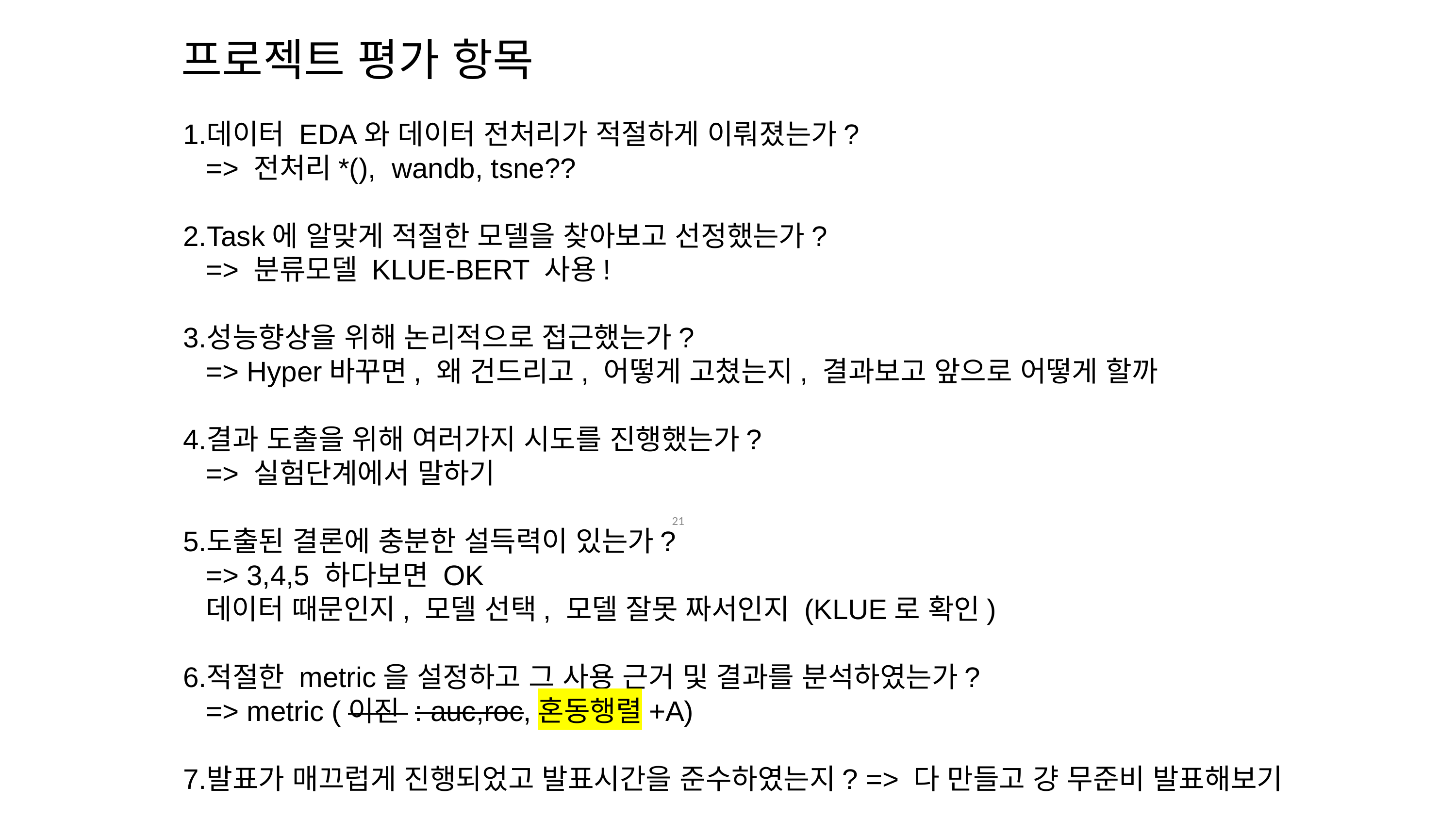

# 프로젝트 평가 항목
데이터 EDA와 데이터 전처리가 적절하게 이뤄졌는가?
=> 전처리*(),  wandb, tsne??
Task에 알맞게 적절한 모델을 찾아보고 선정했는가?
=> 분류모델 KLUE-BERT 사용!
성능향상을 위해 논리적으로 접근했는가?
=> Hyper바꾸면, 왜 건드리고, 어떻게 고쳤는지, 결과보고 앞으로 어떻게 할까
결과 도출을 위해 여러가지 시도를 진행했는가?
=> 실험단계에서 말하기
도출된 결론에 충분한 설득력이 있는가?
=> 3,4,5 하다보면 OK
데이터 때문인지, 모델 선택, 모델 잘못 짜서인지 (KLUE로 확인)
적절한 metric을 설정하고 그 사용 근거 및 결과를 분석하였는가?
=> metric (이진 : auc,roc,혼동행렬+A)
발표가 매끄럽게 진행되었고 발표시간을 준수하였는지? => 다 만들고 걍 무준비 발표해보기
21